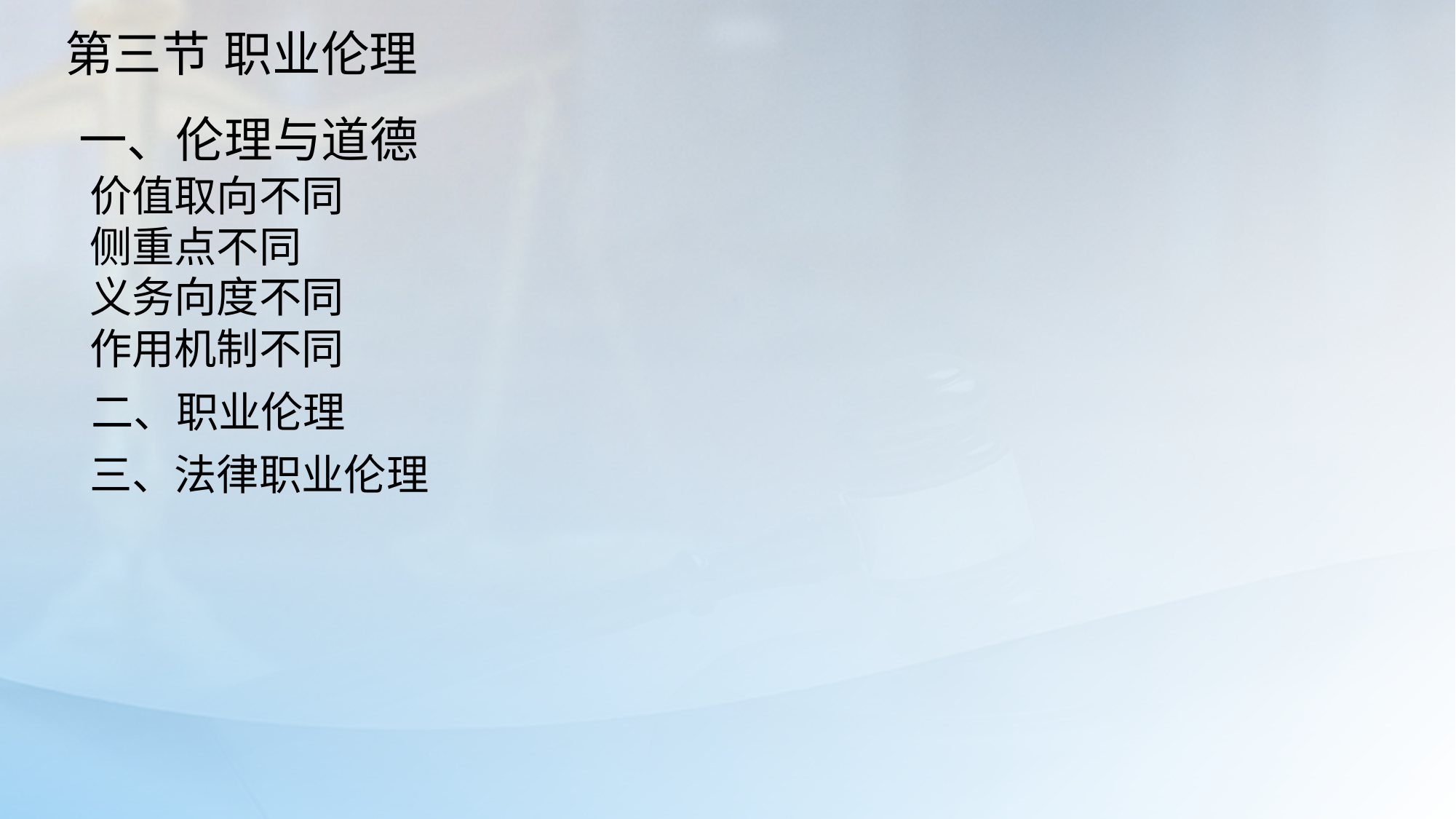

第三节 职业伦理
一、伦理与道德
价值取向不同
侧重点不同
义务向度不同
作用机制不同
二、职业伦理
三、法律职业伦理